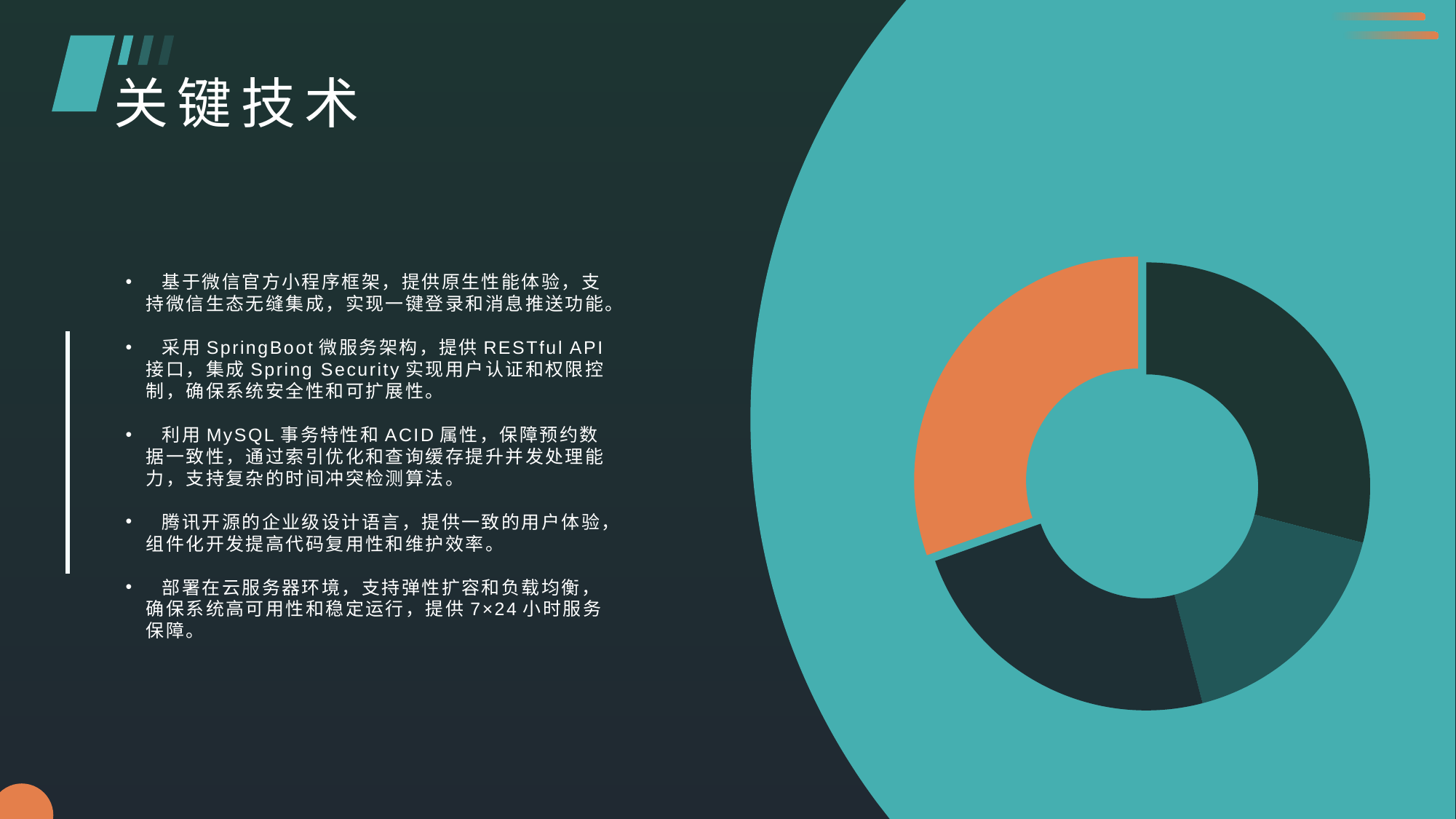

关键技术

### Chart

| Category | 系列 2 |
|---|---|
| 类别 1 | 4.3 |
| 类别 2 | 2.5 |
| 类别 3 | 3.5 |
| 类别 4 | 4.5 |
  基于微信官方小程序框架，提供原生性能体验，支持微信生态无缝集成，实现一键登录和消息推送功能。

  采用SpringBoot微服务架构，提供RESTful API接口，集成Spring Security实现用户认证和权限控制，确保系统安全性和可扩展性。

  利用MySQL事务特性和ACID属性，保障预约数据一致性，通过索引优化和查询缓存提升并发处理能力，支持复杂的时间冲突检测算法。

  腾讯开源的企业级设计语言，提供一致的用户体验，组件化开发提高代码复用性和维护效率。

  部署在云服务器环境，支持弹性扩容和负载均衡，确保系统高可用性和稳定运行，提供7×24小时服务保障。